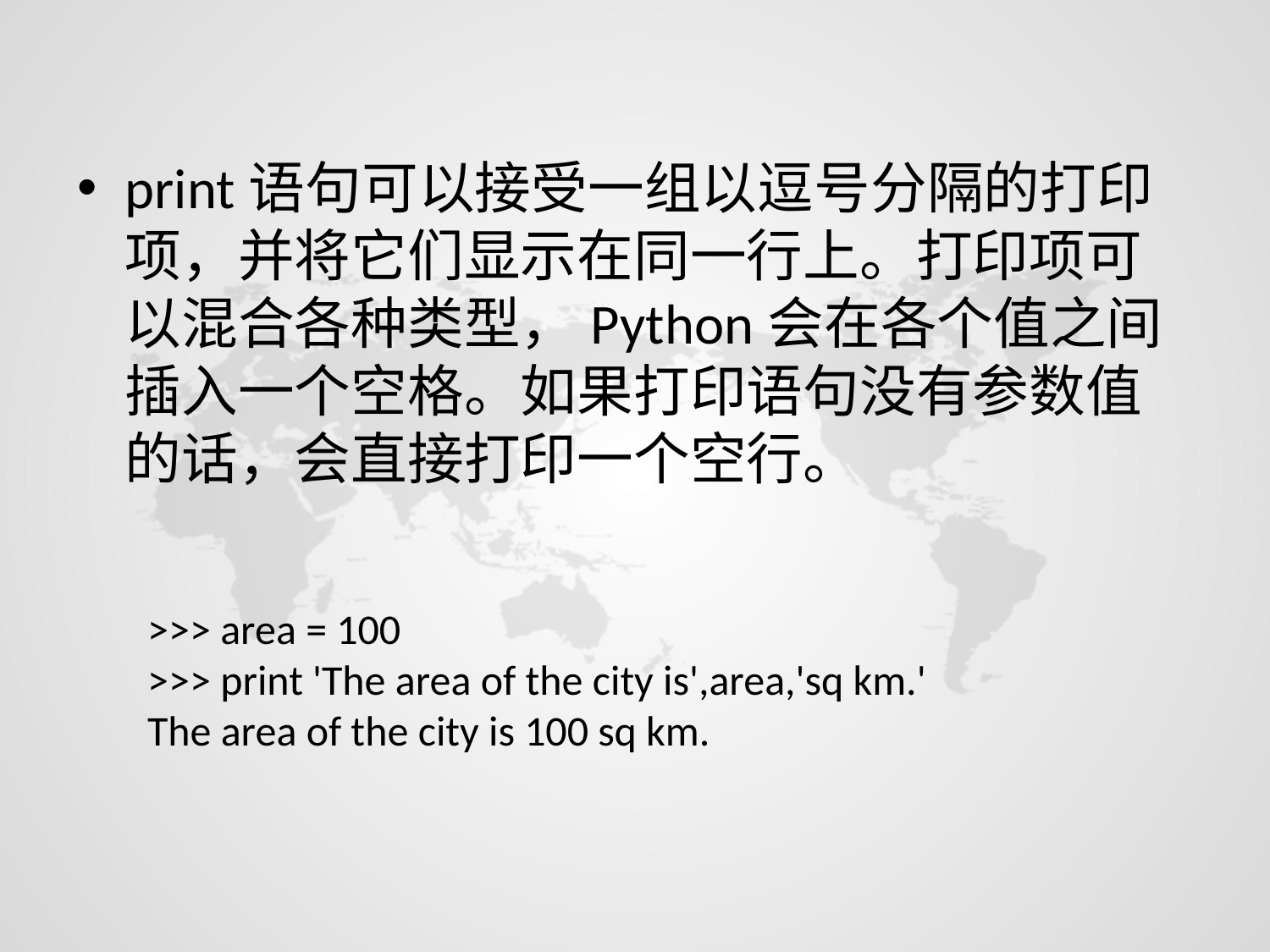

print语句可以接受一组以逗号分隔的打印项，并将它们显示在同一行上。打印项可以混合各种类型，Python会在各个值之间插入一个空格。如果打印语句没有参数值的话，会直接打印一个空行。
>>> area = 100
>>> print 'The area of the city is',area,'sq km.'
The area of the city is 100 sq km.